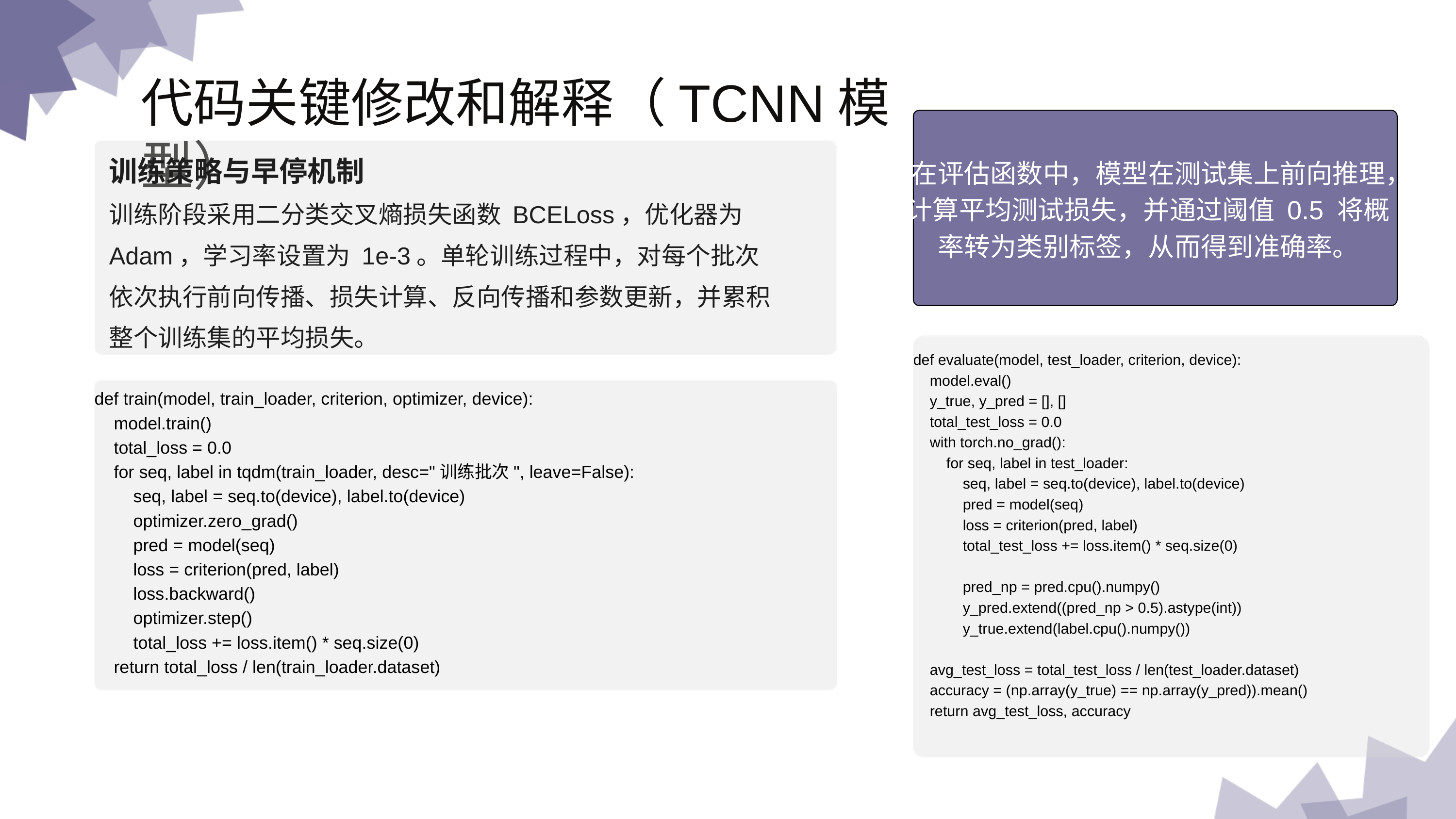

代码关键修改和解释（TCNN模型）

在评估函数中，模型在测试集上前向推理，计算平均测试损失，并通过阈值 0.5 将概率转为类别标签，从而得到准确率。

训练策略与早停机制
训练阶段采用二分类交叉熵损失函数 BCELoss，优化器为 Adam，学习率设置为 1e-3。单轮训练过程中，对每个批次依次执行前向传播、损失计算、反向传播和参数更新，并累积整个训练集的平均损失。

def evaluate(model, test_loader, criterion, device):
    model.eval()
    y_true, y_pred = [], []
    total_test_loss = 0.0
    with torch.no_grad():
        for seq, label in test_loader:
            seq, label = seq.to(device), label.to(device)
            pred = model(seq)
            loss = criterion(pred, label)
            total_test_loss += loss.item() * seq.size(0)

            pred_np = pred.cpu().numpy()
            y_pred.extend((pred_np > 0.5).astype(int))
            y_true.extend(label.cpu().numpy())

    avg_test_loss = total_test_loss / len(test_loader.dataset)
    accuracy = (np.array(y_true) == np.array(y_pred)).mean()
    return avg_test_loss, accuracy

def train(model, train_loader, criterion, optimizer, device):
    model.train()
    total_loss = 0.0
    for seq, label in tqdm(train_loader, desc="训练批次", leave=False):
        seq, label = seq.to(device), label.to(device)
        optimizer.zero_grad()
        pred = model(seq)
        loss = criterion(pred, label)
        loss.backward()
        optimizer.step()
        total_loss += loss.item() * seq.size(0)
    return total_loss / len(train_loader.dataset)

演示文稿是一种实用的工具，可以是演示，演讲，报告等。大部分时间，它们都是在为观众服务。